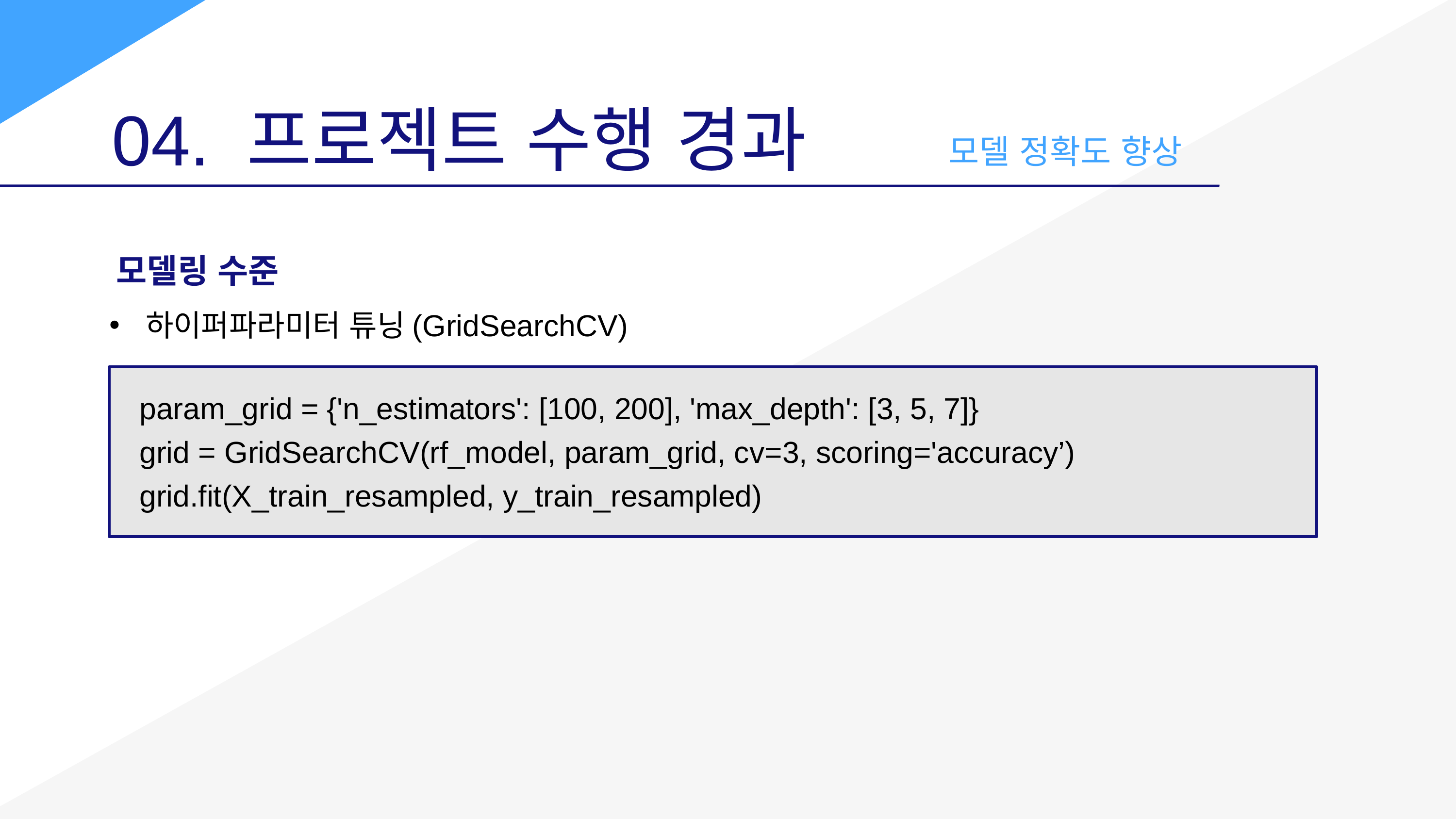

04. 프로젝트 수행 경과
모델 정확도 향상

모델링 수준
하이퍼파라미터 튜닝(GridSearchCV)

param_grid = {'n_estimators': [100, 200], 'max_depth': [3, 5, 7]}
grid = GridSearchCV(rf_model, param_grid, cv=3, scoring='accuracy’)
grid.fit(X_train_resampled, y_train_resampled)